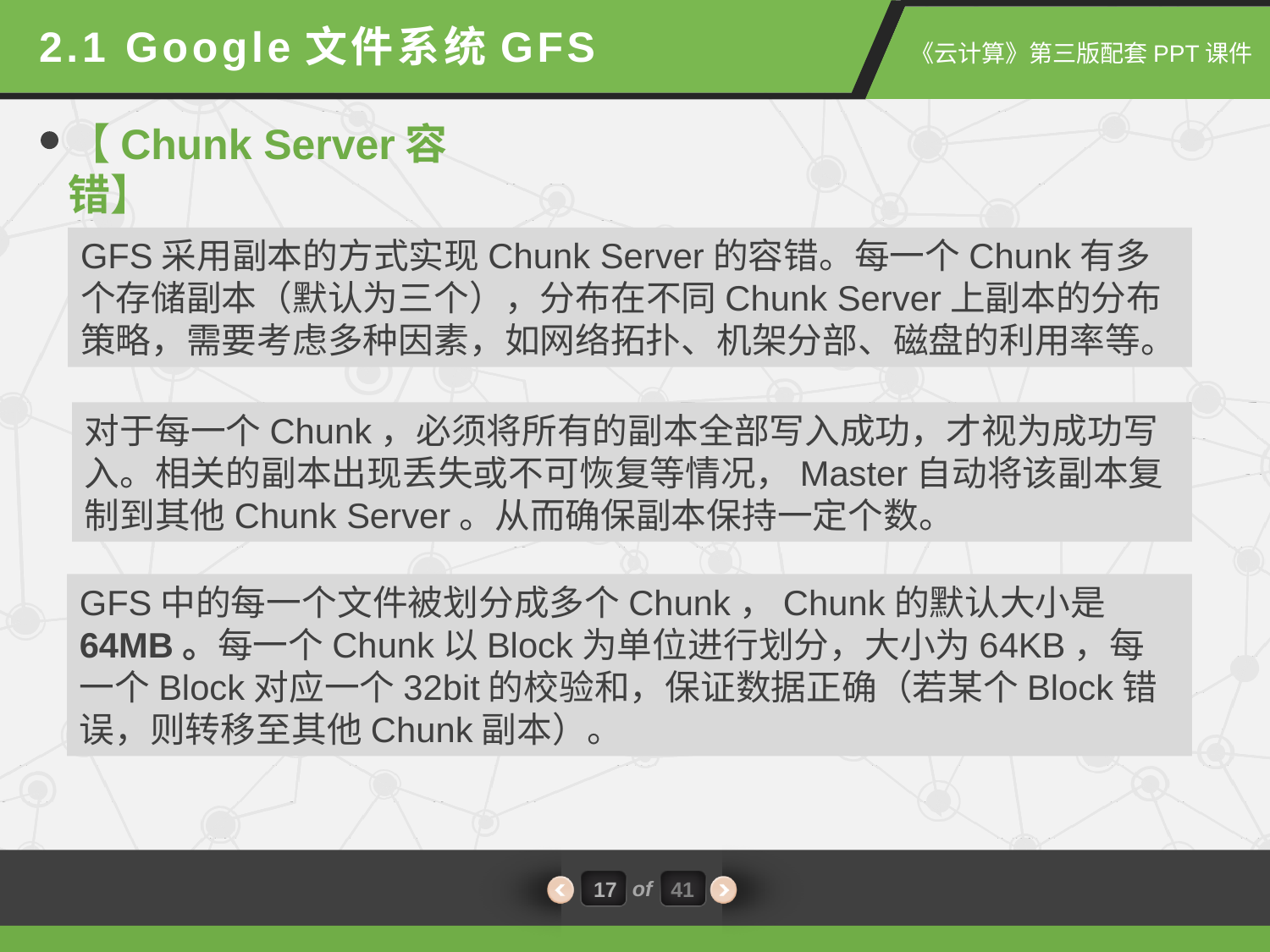

2.1 Google文件系统GFS
【Chunk Server容错】

GFS采用副本的方式实现Chunk Server的容错。每一个Chunk有多个存储副本（默认为三个），分布在不同Chunk Server上副本的分布策略，需要考虑多种因素，如网络拓扑、机架分部、磁盘的利用率等。
对于每一个Chunk，必须将所有的副本全部写入成功，才视为成功写入。相关的副本出现丢失或不可恢复等情况，Master自动将该副本复制到其他Chunk Server。从而确保副本保持一定个数。
GFS中的每一个文件被划分成多个Chunk，Chunk的默认大小是64MB。每一个Chunk以Block为单位进行划分，大小为64KB，每一个Block对应一个32bit的校验和，保证数据正确（若某个Block错误，则转移至其他Chunk副本）。
17